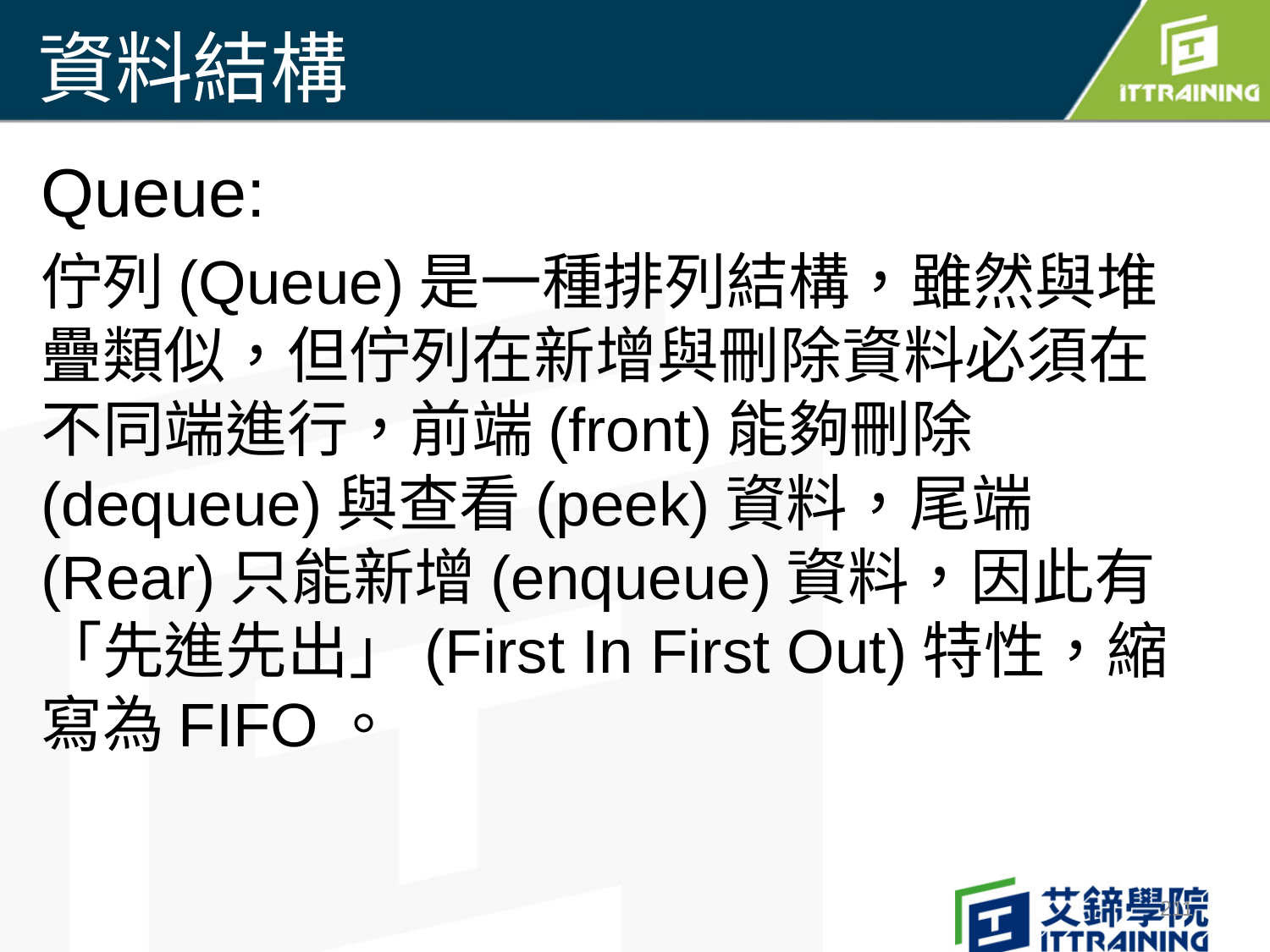

# 資料結構
Queue:
佇列(Queue)是一種排列結構，雖然與堆疊類似，但佇列在新增與刪除資料必須在不同端進行，前端(front)能夠刪除(dequeue)與查看(peek)資料，尾端(Rear)只能新增(enqueue)資料，因此有「先進先出」(First In First Out)特性，縮寫為FIFO。
211